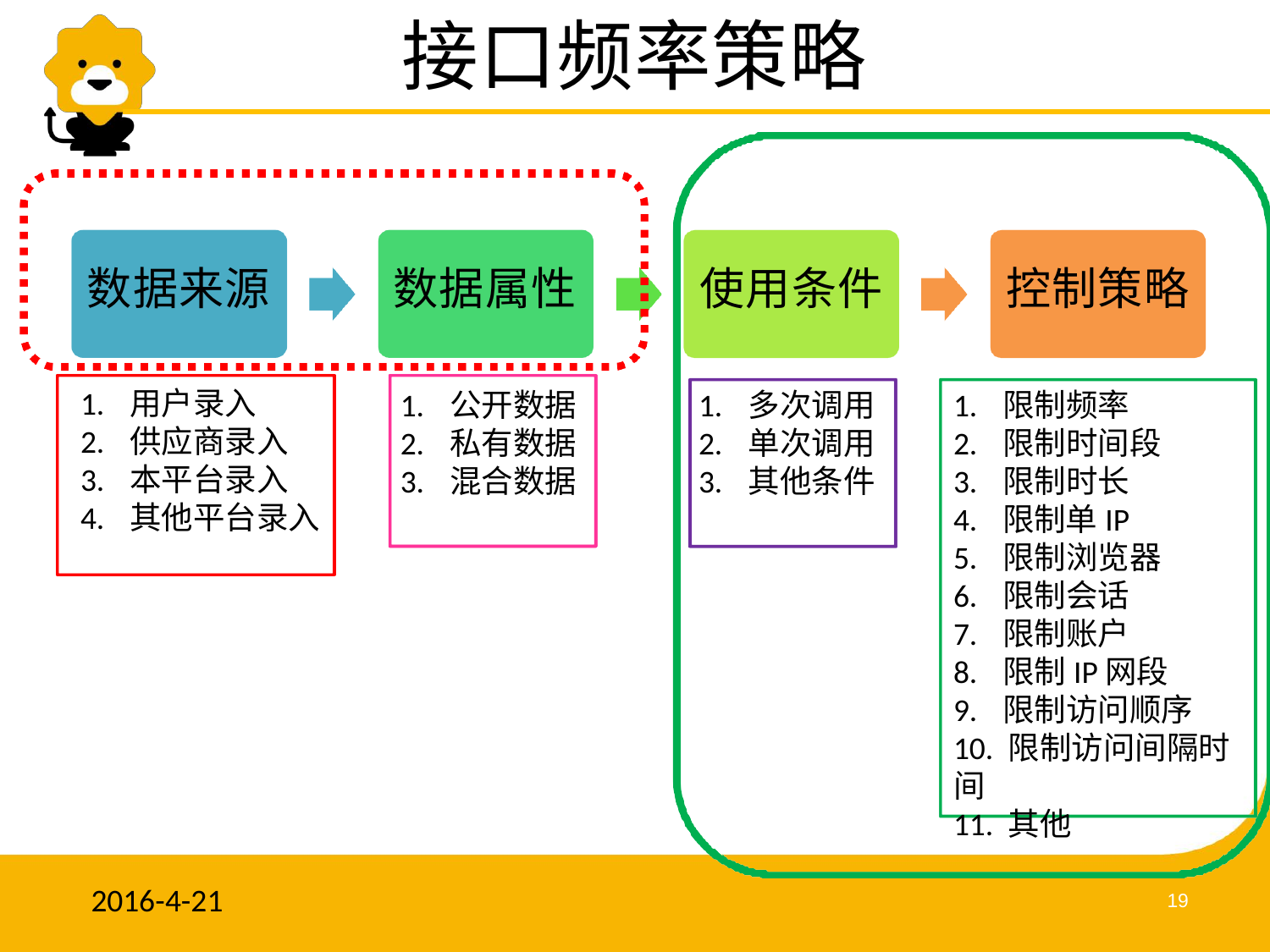

# 接口频率策略

数据来源
数据属性
使用条件
控制策略
1.	用户录入
2.	供应商录入
3.	本平台录入
4.	其他平台录入
1.	公开数据
2.	私有数据
3.	混合数据
1.	多次调用
2.	单次调用
3.	其他条件
1.	限制频率
2.	限制时间段
3.	限制时长
4.	限制单IP
5.	限制浏览器
6.	限制会话
7.	限制账户
8.	限制IP网段
9.	限制访问顺序
10. 限制访问间隔时间
11. 其他
2016-4-21
19